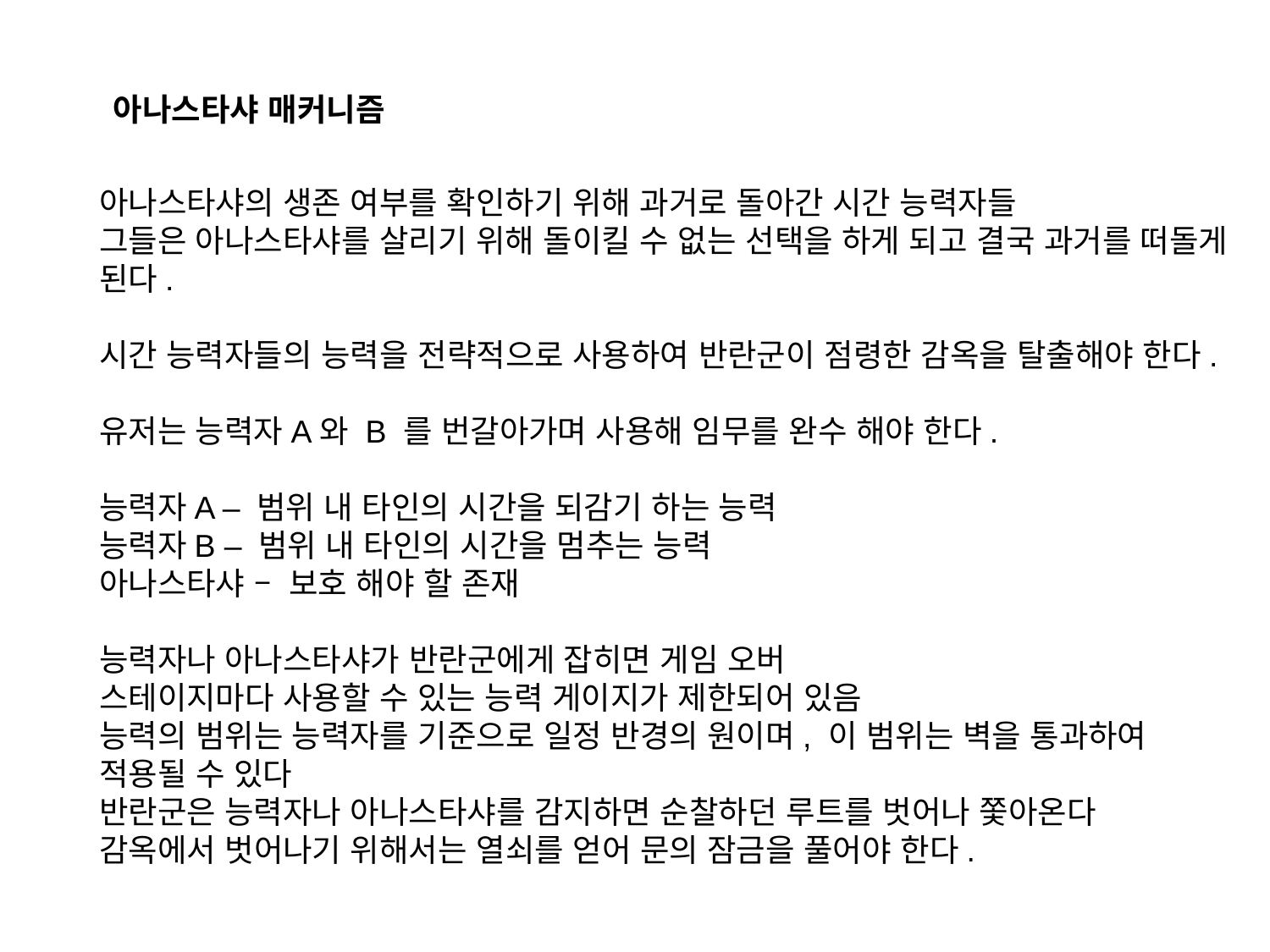

아나스타샤 매커니즘
아나스타샤의 생존 여부를 확인하기 위해 과거로 돌아간 시간 능력자들
그들은 아나스타샤를 살리기 위해 돌이킬 수 없는 선택을 하게 되고 결국 과거를 떠돌게 된다.

시간 능력자들의 능력을 전략적으로 사용하여 반란군이 점령한 감옥을 탈출해야 한다.

유저는 능력자A와 B 를 번갈아가며 사용해 임무를 완수 해야 한다.

능력자A – 범위 내 타인의 시간을 되감기 하는 능력
능력자B – 범위 내 타인의 시간을 멈추는 능력
아나스타샤 –  보호 해야 할 존재

능력자나 아나스타샤가 반란군에게 잡히면 게임 오버
스테이지마다 사용할 수 있는 능력 게이지가 제한되어 있음
능력의 범위는 능력자를 기준으로 일정 반경의 원이며, 이 범위는 벽을 통과하여 적용될 수 있다
반란군은 능력자나 아나스타샤를 감지하면 순찰하던 루트를 벗어나 쫓아온다
감옥에서 벗어나기 위해서는 열쇠를 얻어 문의 잠금을 풀어야 한다.